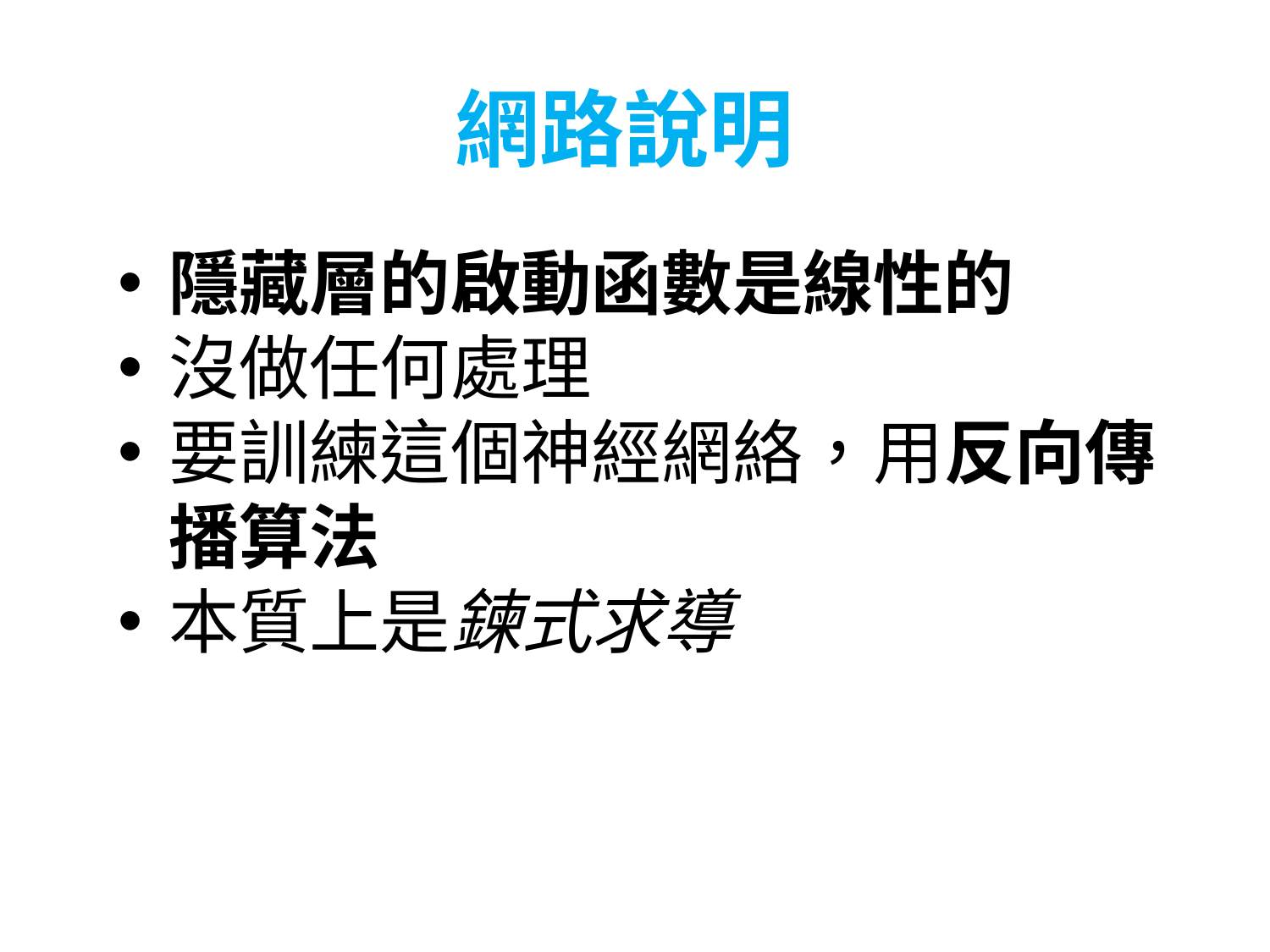

網路說明
隱藏層的啟動函數是線性的
沒做任何處理
要訓練這個神經網絡，用反向傳播算法
本質上是鍊式求導